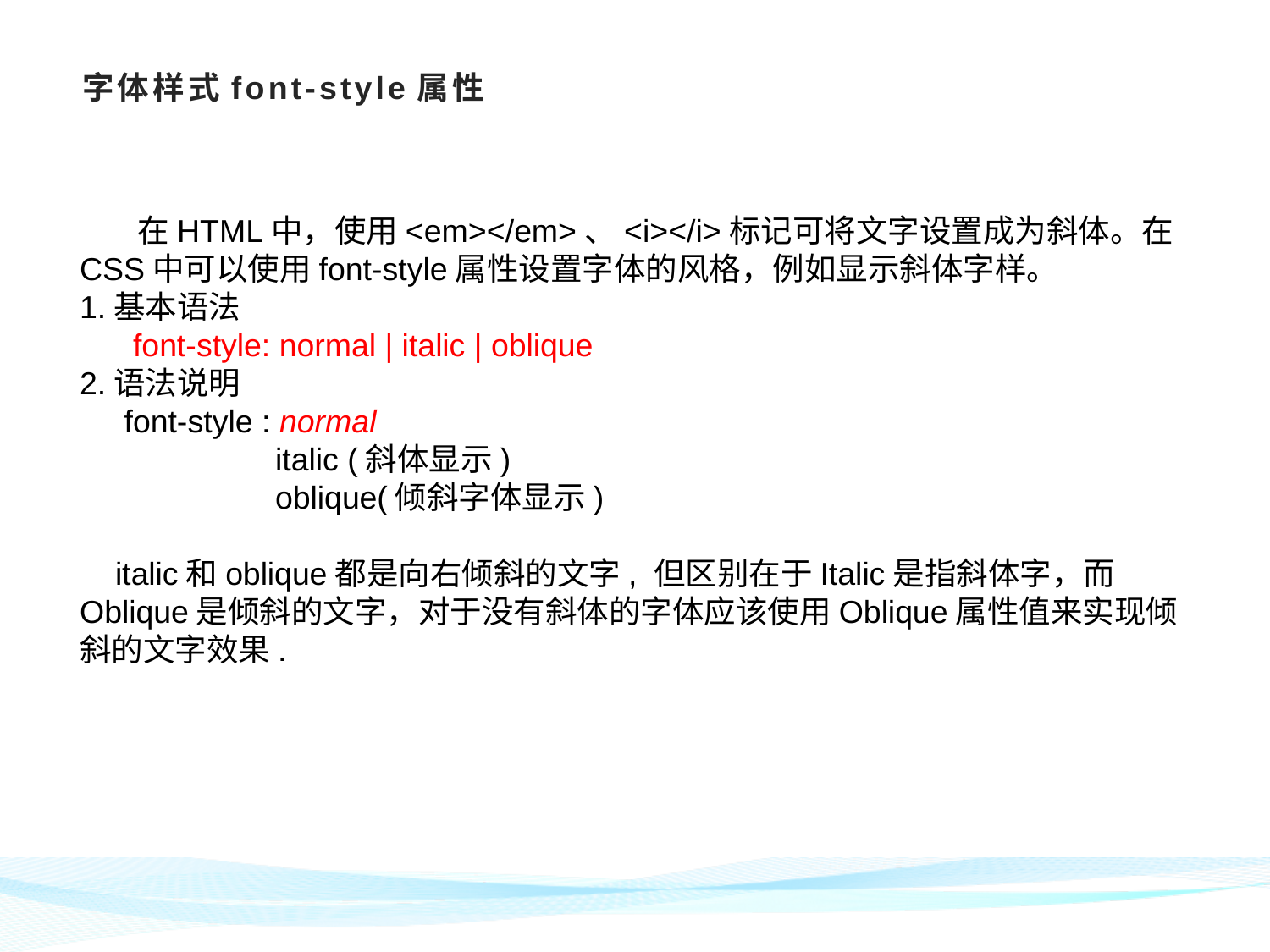

# 字体样式font-style属性
       在HTML中，使用<em></em>、<i></i>标记可将文字设置成为斜体。在CSS中可以使用font-style属性设置字体的风格，例如显示斜体字样。
1.基本语法
      font-style: normal | italic | oblique
2.语法说明
     font-style : normal
                      italic (斜体显示)
                      oblique(倾斜字体显示)

    italic和oblique都是向右倾斜的文字, 但区别在于Italic是指斜体字，而Oblique是倾斜的文字，对于没有斜体的字体应该使用Oblique属性值来实现倾斜的文字效果.